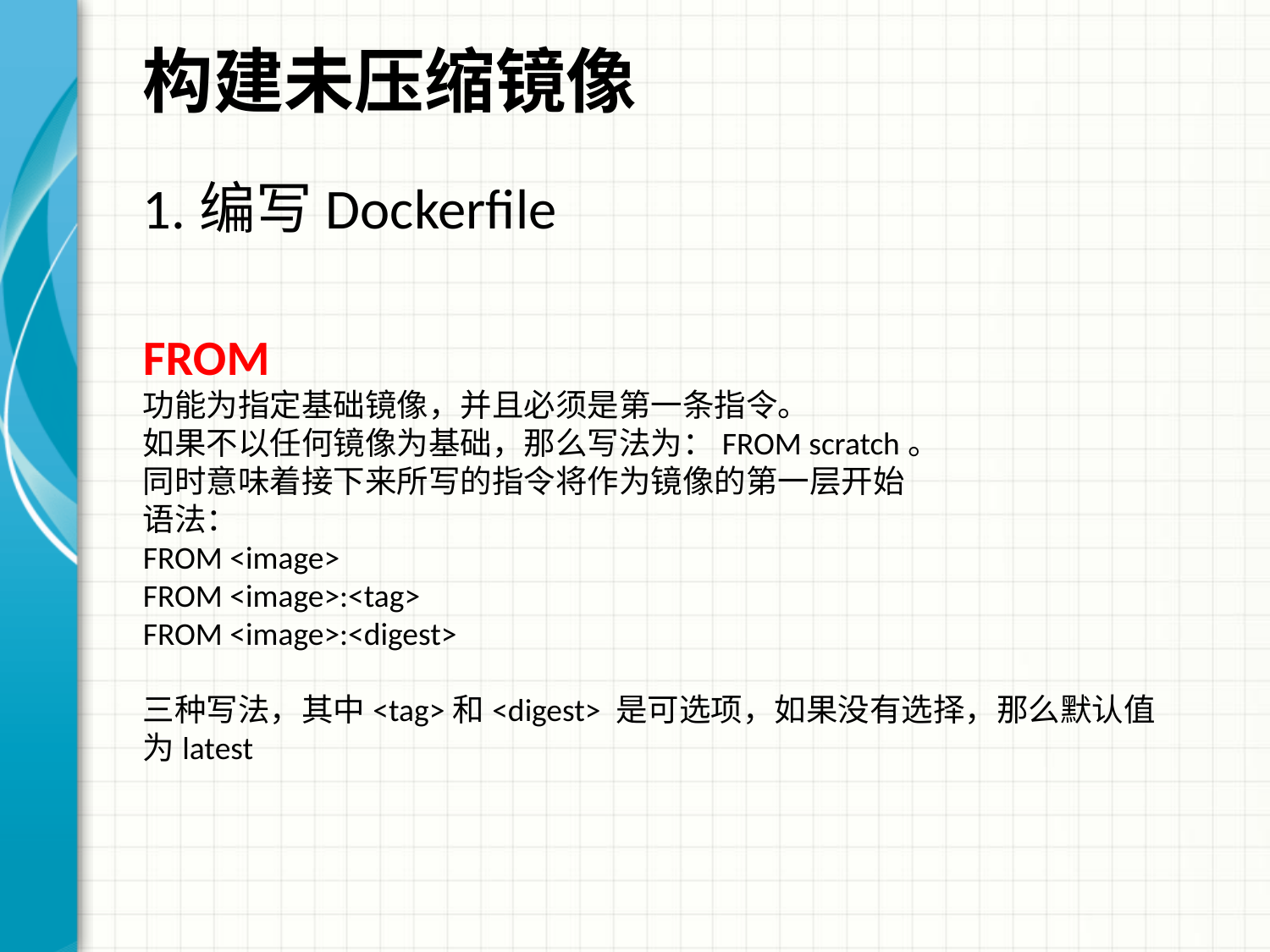

构建未压缩镜像
1.编写Dockerfile
FROM
功能为指定基础镜像，并且必须是第一条指令。
如果不以任何镜像为基础，那么写法为：FROM scratch。
同时意味着接下来所写的指令将作为镜像的第一层开始
语法：
FROM <image>
FROM <image>:<tag>
FROM <image>:<digest>
三种写法，其中<tag>和<digest> 是可选项，如果没有选择，那么默认值为latest